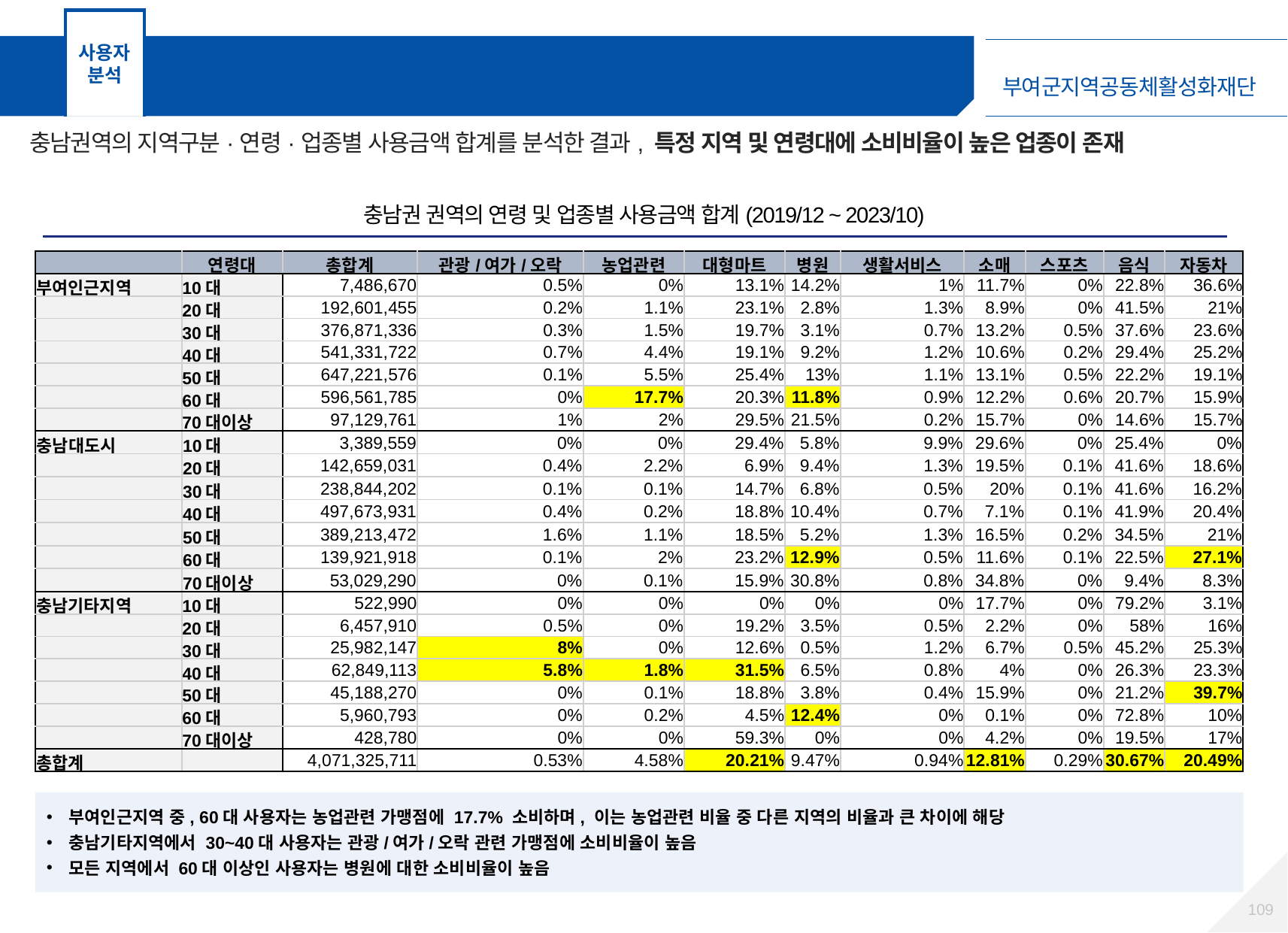

사용자 분석
충남권 권역 분석 – 연령 및 업종별 사용금액 합계
충남권역의 지역구분·연령·업종별 사용금액 합계를 분석한 결과, 특정 지역 및 연령대에 소비비율이 높은 업종이 존재
충남권 권역의 연령 및 업종별 사용금액 합계(2019/12 ~ 2023/10)
|  | 연령대 | 총합계 | 관광/여가/오락 | 농업관련 | 대형마트 | 병원 | 생활서비스 | 소매 | 스포츠 | 음식 | 자동차 |
| --- | --- | --- | --- | --- | --- | --- | --- | --- | --- | --- | --- |
| 부여인근지역 | 10대 | 7,486,670 | 0.5% | 0% | 13.1% | 14.2% | 1% | 11.7% | 0% | 22.8% | 36.6% |
|  | 20대 | 192,601,455 | 0.2% | 1.1% | 23.1% | 2.8% | 1.3% | 8.9% | 0% | 41.5% | 21% |
|  | 30대 | 376,871,336 | 0.3% | 1.5% | 19.7% | 3.1% | 0.7% | 13.2% | 0.5% | 37.6% | 23.6% |
|  | 40대 | 541,331,722 | 0.7% | 4.4% | 19.1% | 9.2% | 1.2% | 10.6% | 0.2% | 29.4% | 25.2% |
|  | 50대 | 647,221,576 | 0.1% | 5.5% | 25.4% | 13% | 1.1% | 13.1% | 0.5% | 22.2% | 19.1% |
|  | 60대 | 596,561,785 | 0% | 17.7% | 20.3% | 11.8% | 0.9% | 12.2% | 0.6% | 20.7% | 15.9% |
|  | 70대이상 | 97,129,761 | 1% | 2% | 29.5% | 21.5% | 0.2% | 15.7% | 0% | 14.6% | 15.7% |
| 충남대도시 | 10대 | 3,389,559 | 0% | 0% | 29.4% | 5.8% | 9.9% | 29.6% | 0% | 25.4% | 0% |
|  | 20대 | 142,659,031 | 0.4% | 2.2% | 6.9% | 9.4% | 1.3% | 19.5% | 0.1% | 41.6% | 18.6% |
|  | 30대 | 238,844,202 | 0.1% | 0.1% | 14.7% | 6.8% | 0.5% | 20% | 0.1% | 41.6% | 16.2% |
|  | 40대 | 497,673,931 | 0.4% | 0.2% | 18.8% | 10.4% | 0.7% | 7.1% | 0.1% | 41.9% | 20.4% |
|  | 50대 | 389,213,472 | 1.6% | 1.1% | 18.5% | 5.2% | 1.3% | 16.5% | 0.2% | 34.5% | 21% |
|  | 60대 | 139,921,918 | 0.1% | 2% | 23.2% | 12.9% | 0.5% | 11.6% | 0.1% | 22.5% | 27.1% |
|  | 70대이상 | 53,029,290 | 0% | 0.1% | 15.9% | 30.8% | 0.8% | 34.8% | 0% | 9.4% | 8.3% |
| 충남기타지역 | 10대 | 522,990 | 0% | 0% | 0% | 0% | 0% | 17.7% | 0% | 79.2% | 3.1% |
|  | 20대 | 6,457,910 | 0.5% | 0% | 19.2% | 3.5% | 0.5% | 2.2% | 0% | 58% | 16% |
|  | 30대 | 25,982,147 | 8% | 0% | 12.6% | 0.5% | 1.2% | 6.7% | 0.5% | 45.2% | 25.3% |
|  | 40대 | 62,849,113 | 5.8% | 1.8% | 31.5% | 6.5% | 0.8% | 4% | 0% | 26.3% | 23.3% |
|  | 50대 | 45,188,270 | 0% | 0.1% | 18.8% | 3.8% | 0.4% | 15.9% | 0% | 21.2% | 39.7% |
|  | 60대 | 5,960,793 | 0% | 0.2% | 4.5% | 12.4% | 0% | 0.1% | 0% | 72.8% | 10% |
|  | 70대이상 | 428,780 | 0% | 0% | 59.3% | 0% | 0% | 4.2% | 0% | 19.5% | 17% |
| 총합계 |  | 4,071,325,711 | 0.53% | 4.58% | 20.21% | 9.47% | 0.94% | 12.81% | 0.29% | 30.67% | 20.49% |
부여인근지역 중, 60대 사용자는 농업관련 가맹점에 17.7% 소비하며, 이는 농업관련 비율 중 다른 지역의 비율과 큰 차이에 해당
충남기타지역에서 30~40대 사용자는 관광/여가/오락 관련 가맹점에 소비비율이 높음
모든 지역에서 60대 이상인 사용자는 병원에 대한 소비비율이 높음
109